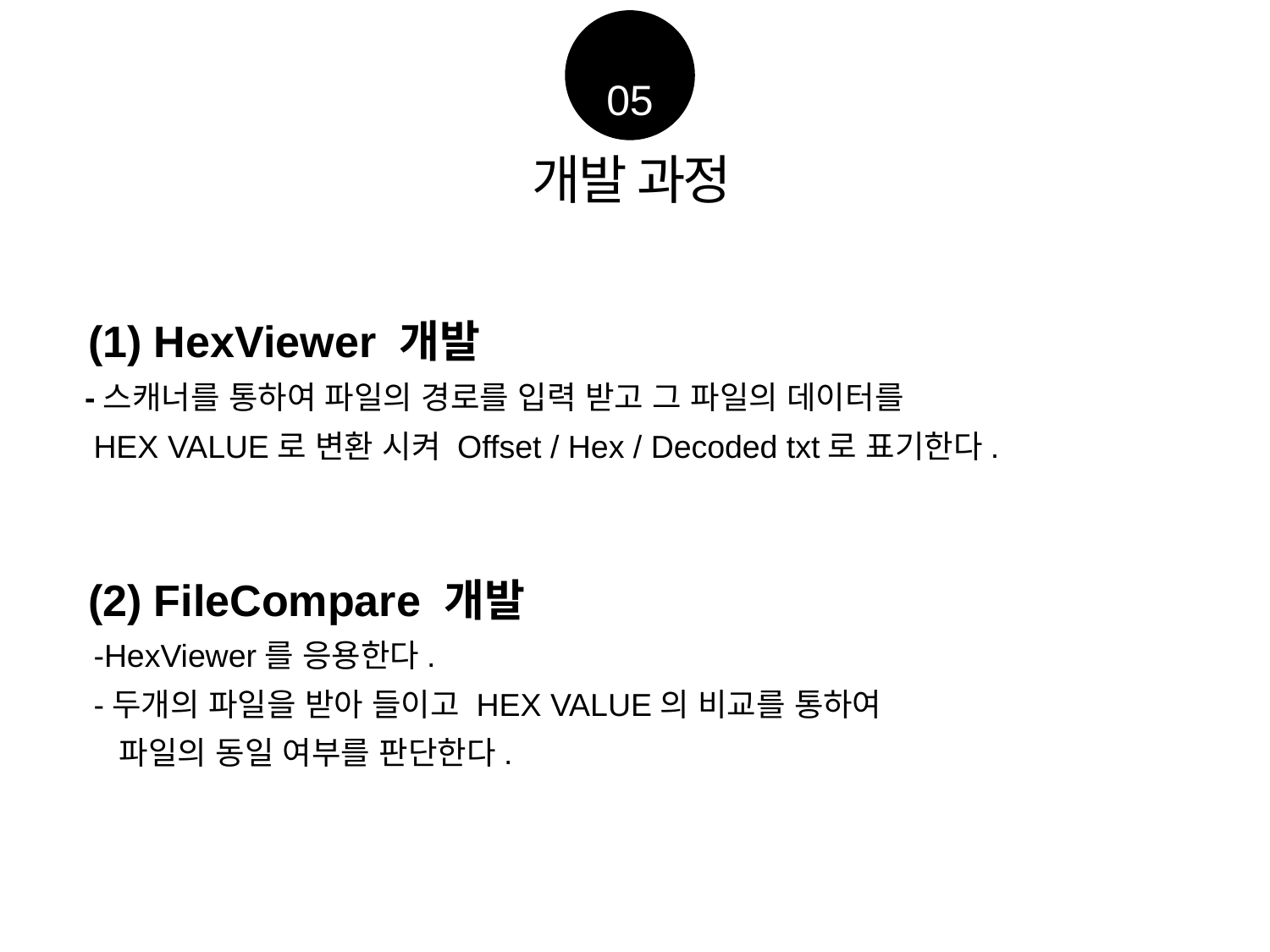

05
개발 과정

 (1) HexViewer 개발
 -스캐너를 통하여 파일의 경로를 입력 받고 그 파일의 데이터를
  HEX VALUE로 변환 시켜 Offset / Hex / Decoded txt로 표기한다.

 (2) FileCompare 개발
  -HexViewer를 응용한다.
  -두개의 파일을 받아 들이고 HEX VALUE의 비교를 통하여
    파일의 동일 여부를 판단한다.